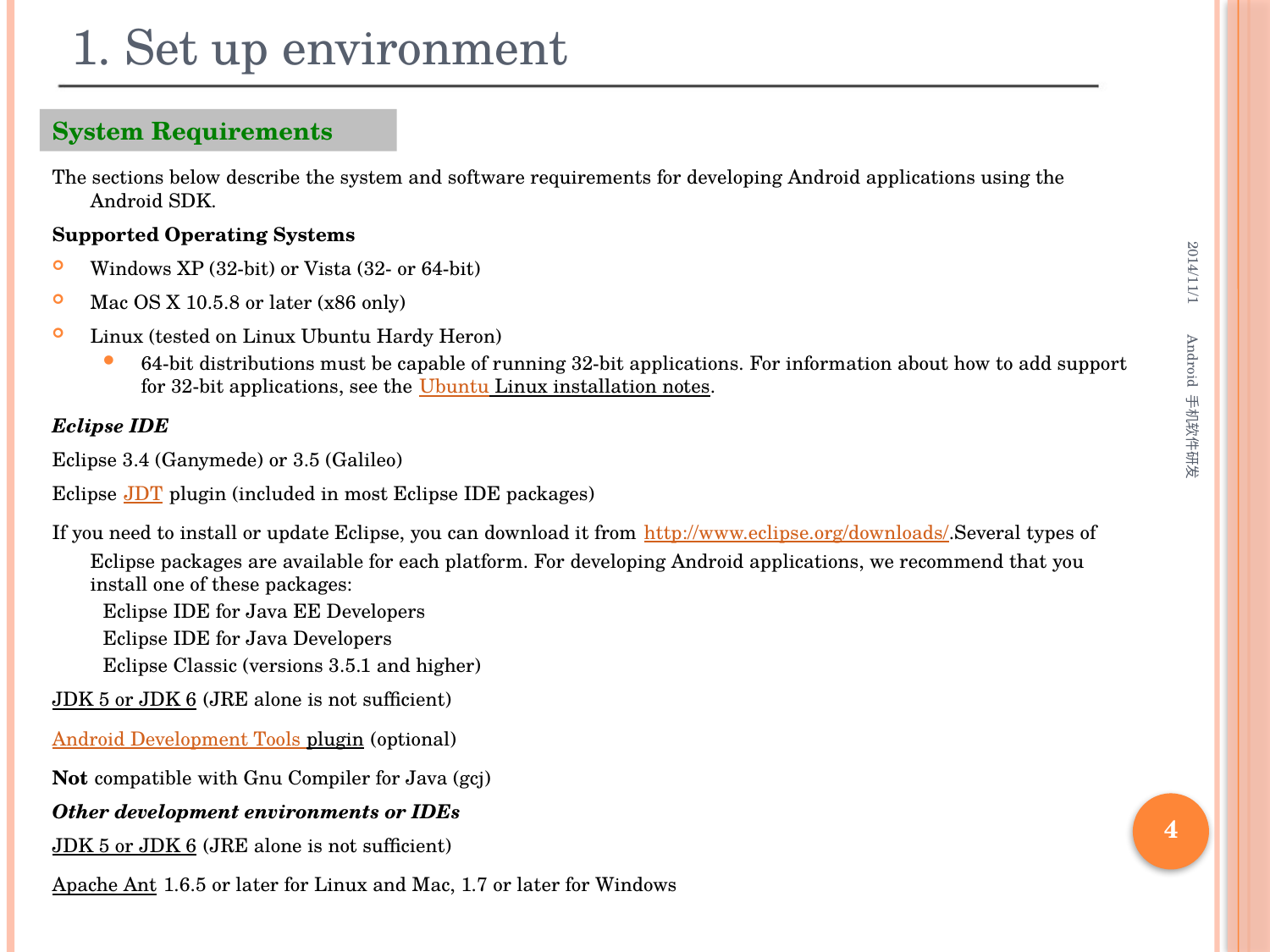

# 1. Set up environment
System Requirements
2014/11/1
The sections below describe the system and software requirements for developing Android applications using the Android SDK.
Supported Operating Systems
Windows XP (32-bit) or Vista (32- or 64-bit)
Mac OS X 10.5.8 or later (x86 only)
Linux (tested on Linux Ubuntu Hardy Heron)
64-bit distributions must be capable of running 32-bit applications. For information about how to add support for 32-bit applications, see the Ubuntu Linux installation notes.
Eclipse IDE
Eclipse 3.4 (Ganymede) or 3.5 (Galileo)
Eclipse JDT plugin (included in most Eclipse IDE packages)
If you need to install or update Eclipse, you can download it from http://www.eclipse.org/downloads/.Several types of Eclipse packages are available for each platform. For developing Android applications, we recommend that you install one of these packages:
Eclipse IDE for Java EE Developers
Eclipse IDE for Java Developers
Eclipse Classic (versions 3.5.1 and higher)
JDK 5 or JDK 6 (JRE alone is not sufficient)
Android Development Tools plugin (optional)
Not compatible with Gnu Compiler for Java (gcj)
Other development environments or IDEs
JDK 5 or JDK 6 (JRE alone is not sufficient)
Apache Ant 1.6.5 or later for Linux and Mac, 1.7 or later for Windows
Android 手机软件研发
4